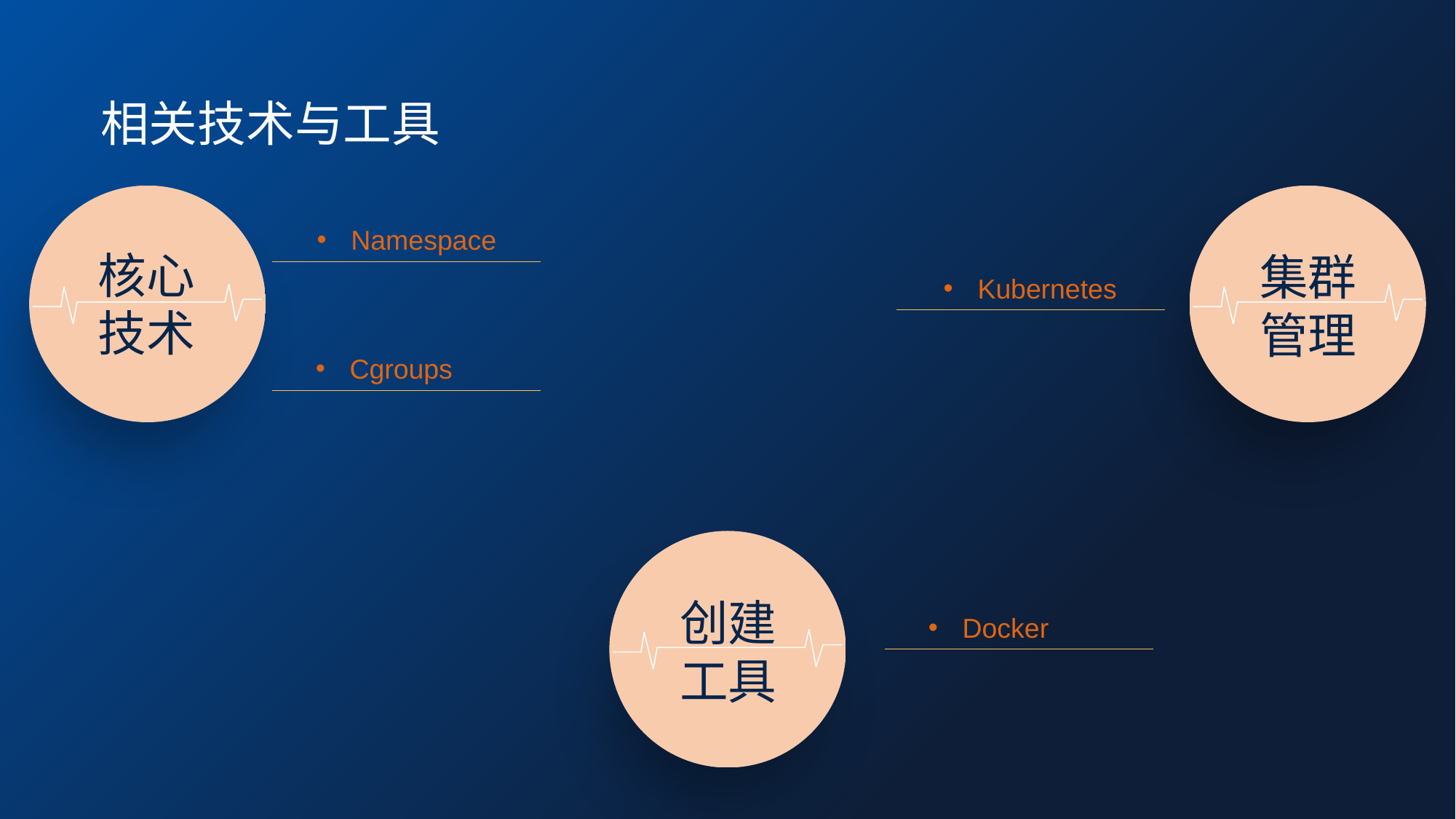

相关技术与工具

核心
技术

集群管理
Namespace
Kubernetes
Cgroups

创建工具
Docker